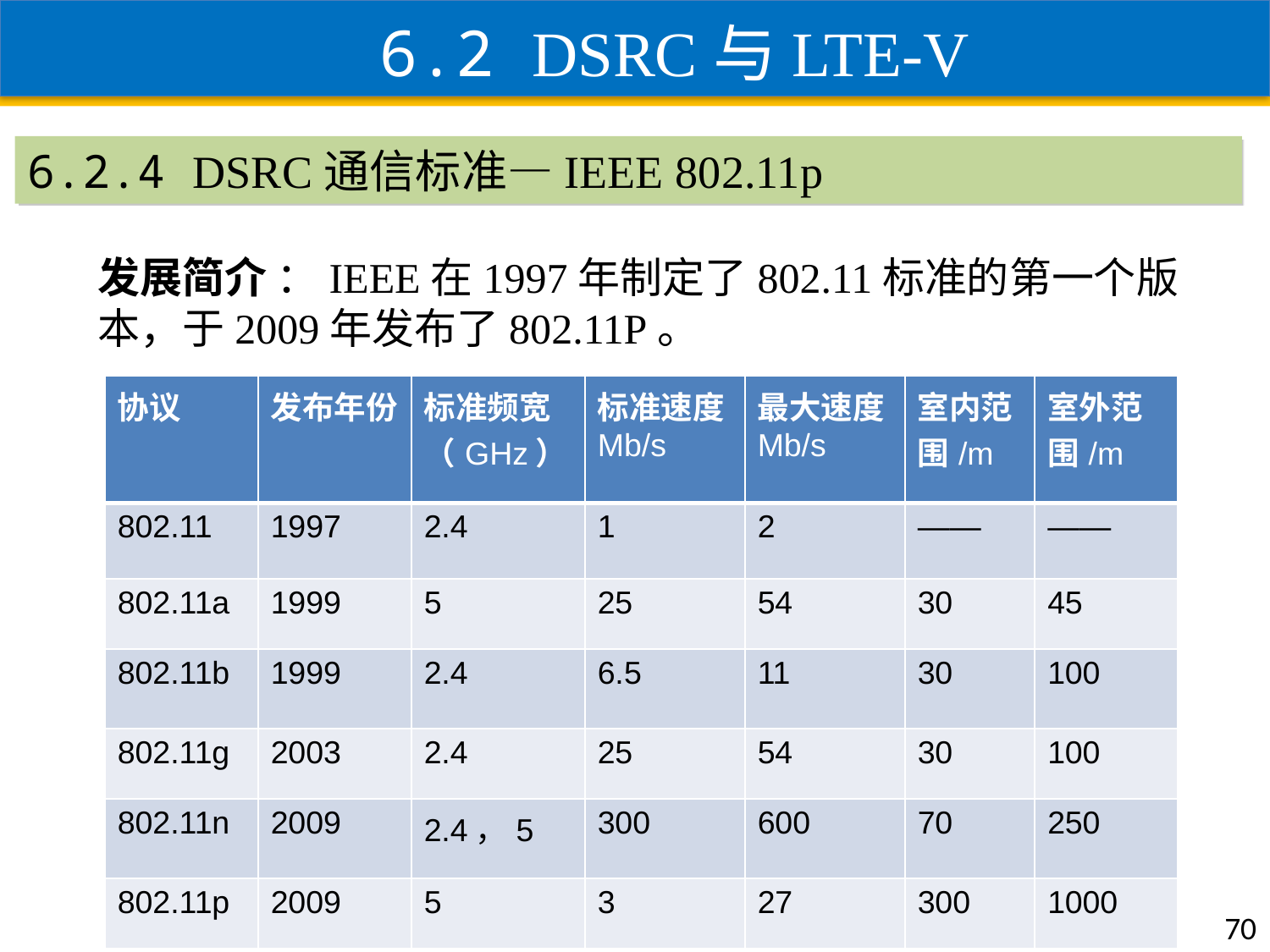

6.2 DSRC与LTE-V
6.2.4 DSRC通信标准—IEEE 802.11p
发展简介 ：IEEE在1997年制定了802.11标准的第一个版本，于2009年发布了802.11P。
| 协议 | 发布年份 | 标准频宽（GHz） | 标准速度Mb/s | 最大速度Mb/s | 室内范围/m | 室外范围/m |
| --- | --- | --- | --- | --- | --- | --- |
| 802.11 | 1997 | 2.4 | 1 | 2 | —— | —— |
| 802.11a | 1999 | 5 | 25 | 54 | 30 | 45 |
| 802.11b | 1999 | 2.4 | 6.5 | 11 | 30 | 100 |
| 802.11g | 2003 | 2.4 | 25 | 54 | 30 | 100 |
| 802.11n | 2009 | 2.4，5 | 300 | 600 | 70 | 250 |
| 802.11p | 2009 | 5 | 3 | 27 | 300 | 1000 |
70